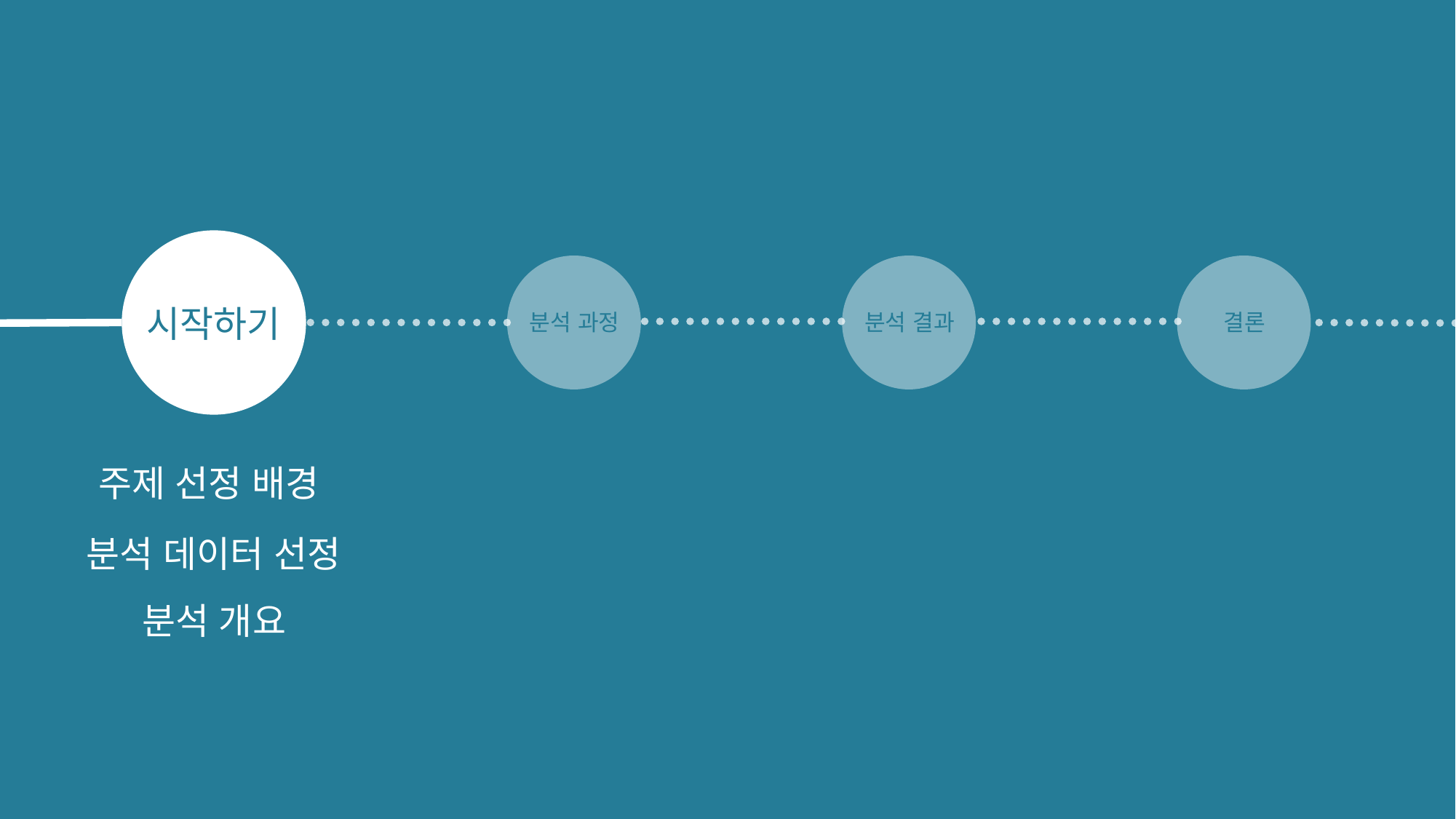

시작하기
분석 과정
분석 결과
결론
주제 선정 배경
분석 데이터 선정
분석 개요